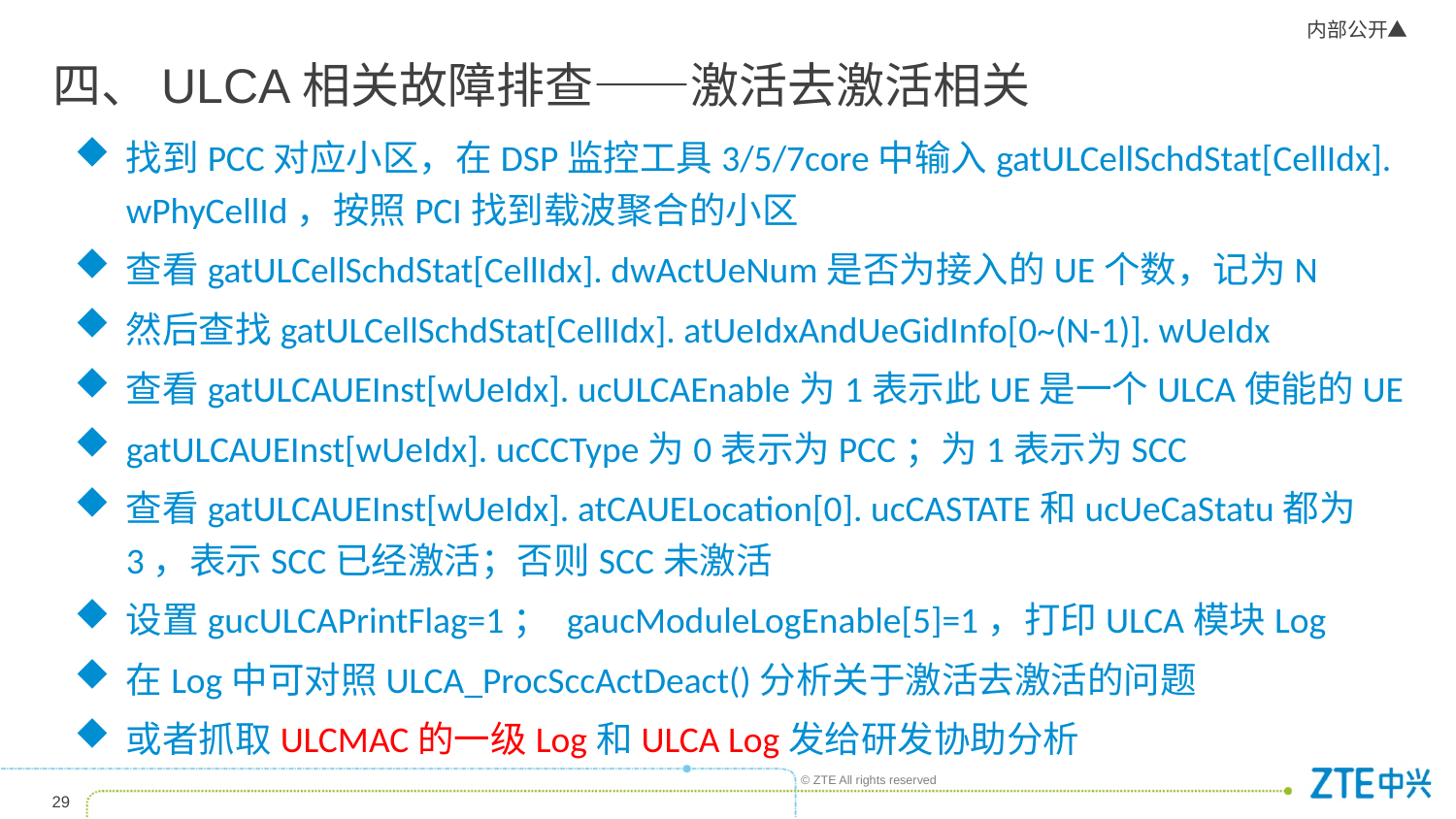

# 四、ULCA相关故障排查——激活去激活相关
找到PCC对应小区，在DSP监控工具3/5/7core中输入gatULCellSchdStat[CellIdx]. wPhyCellId，按照PCI找到载波聚合的小区
查看gatULCellSchdStat[CellIdx]. dwActUeNum是否为接入的UE个数，记为N
然后查找gatULCellSchdStat[CellIdx]. atUeIdxAndUeGidInfo[0~(N-1)]. wUeIdx
查看gatULCAUEInst[wUeIdx]. ucULCAEnable为1表示此UE是一个ULCA使能的UE
gatULCAUEInst[wUeIdx]. ucCCType为0表示为PCC；为1表示为SCC
查看gatULCAUEInst[wUeIdx]. atCAUELocation[0]. ucCASTATE和ucUeCaStatu都为3，表示SCC已经激活；否则SCC未激活
设置gucULCAPrintFlag=1； gaucModuleLogEnable[5]=1，打印ULCA模块Log
在Log中可对照ULCA_ProcSccActDeact()分析关于激活去激活的问题
或者抓取ULCMAC的一级Log和ULCA Log发给研发协助分析